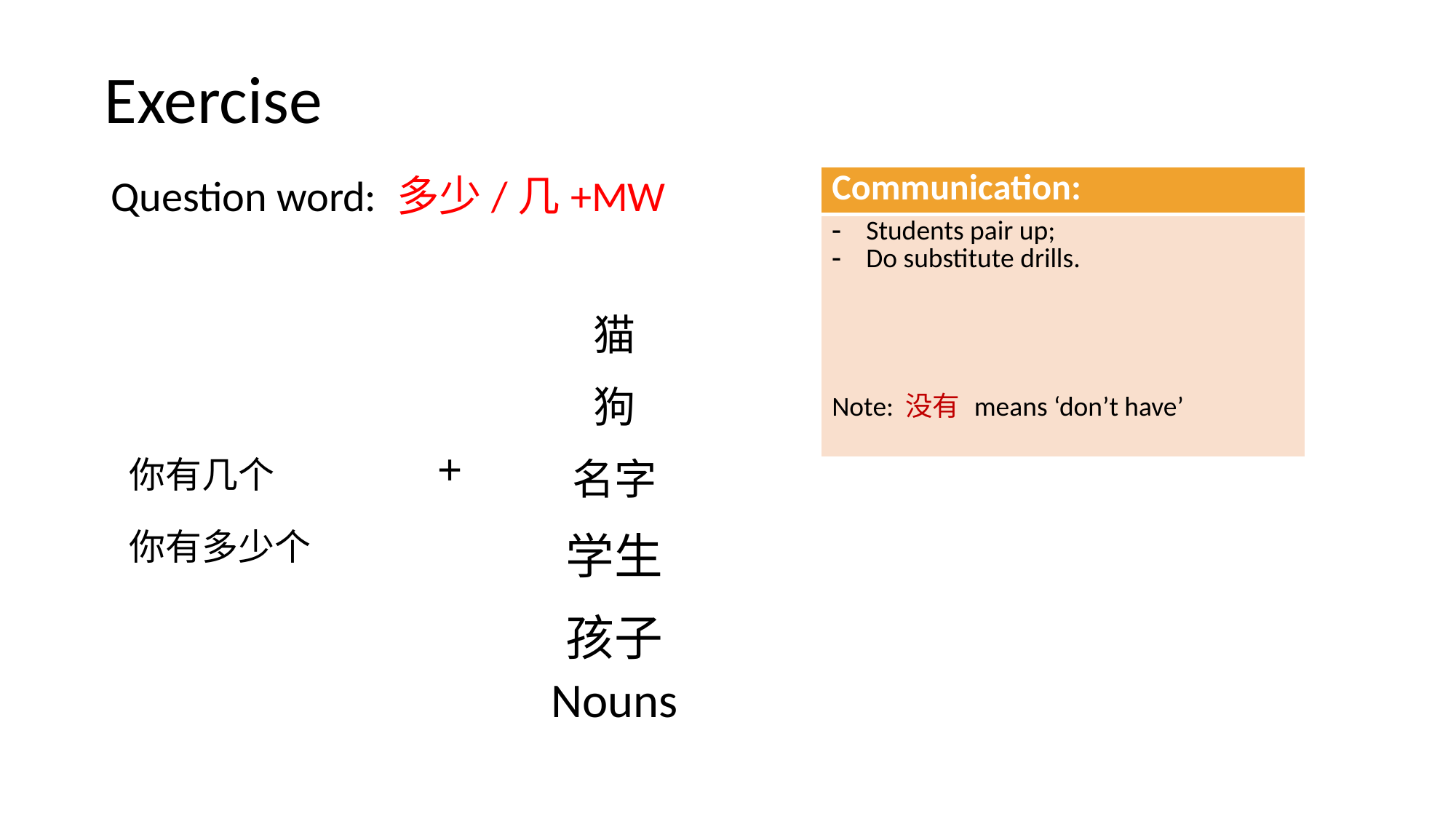

# Exercise
| Communication: |
| --- |
| Students pair up; Do substitute drills. Note: 没有 means ‘don’t have’ |
Question word: 多少/几+MW

|  |  | 猫 |
| --- | --- | --- |
|  |  | 狗 |
| 你有几个 | + | 名字 |
| 你有多少个 |  | 学生 |
|  |  | 孩子 |
|  |  | Nouns |